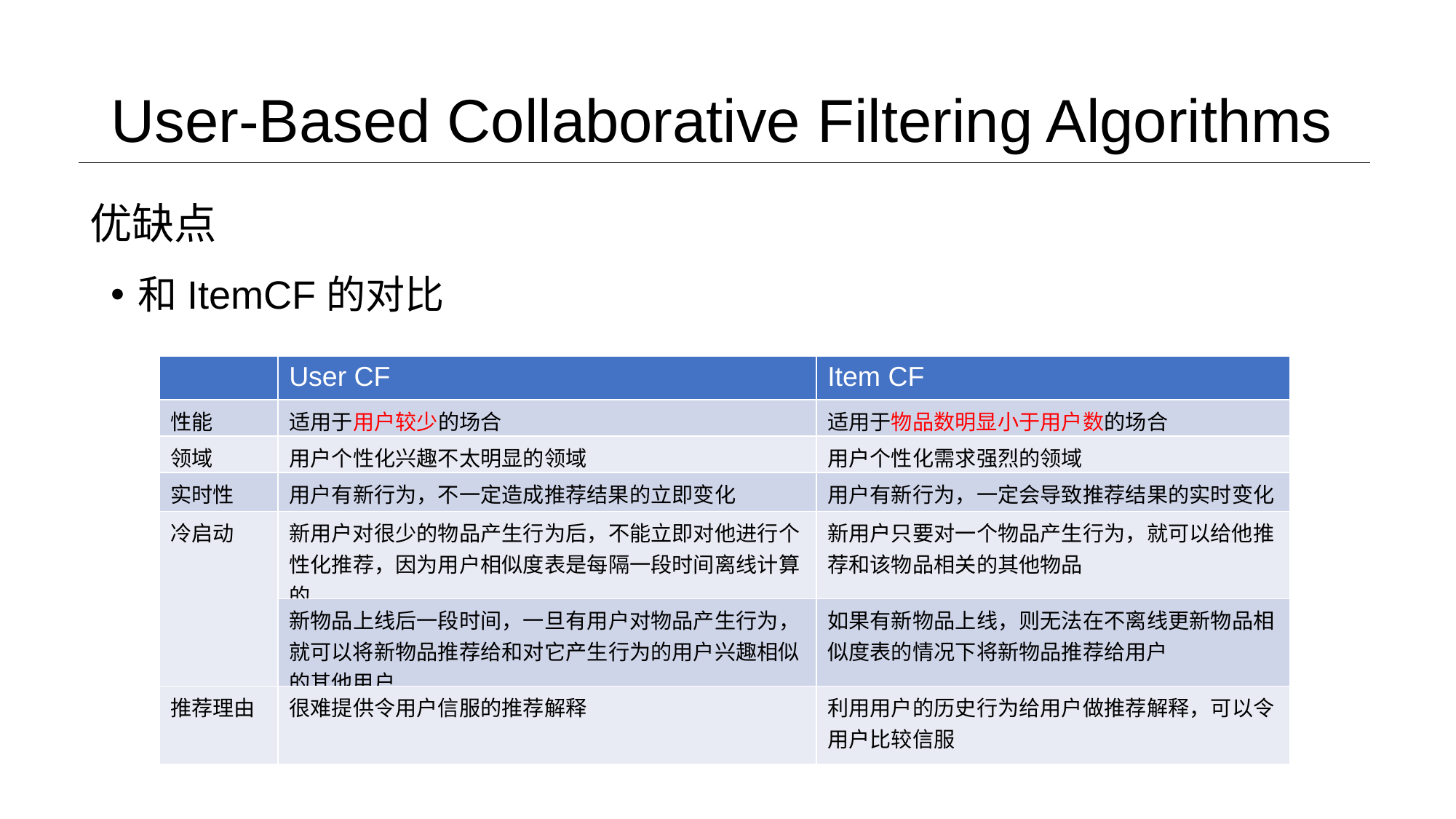

# User-Based Collaborative Filtering Algorithms
优缺点
和ItemCF的对比

|  | User CF | Item CF |
| --- | --- | --- |
| 性能 | 适用于用户较少的场合 | 适用于物品数明显小于用户数的场合 |
| 领域 | 用户个性化兴趣不太明显的领域 | 用户个性化需求强烈的领域 |
| 实时性 | 用户有新行为，不一定造成推荐结果的立即变化 | 用户有新行为，一定会导致推荐结果的实时变化 |
| 冷启动 | 新用户对很少的物品产生行为后，不能立即对他进行个性化推荐，因为用户相似度表是每隔一段时间离线计算的 | 新用户只要对一个物品产生行为，就可以给他推荐和该物品相关的其他物品 |
|  | 新物品上线后一段时间，一旦有用户对物品产生行为，就可以将新物品推荐给和对它产生行为的用户兴趣相似的其他用户 | 如果有新物品上线，则无法在不离线更新物品相似度表的情况下将新物品推荐给用户 |
| 推荐理由 | 很难提供令用户信服的推荐解释 | 利用用户的历史行为给用户做推荐解释，可以令用户比较信服 |